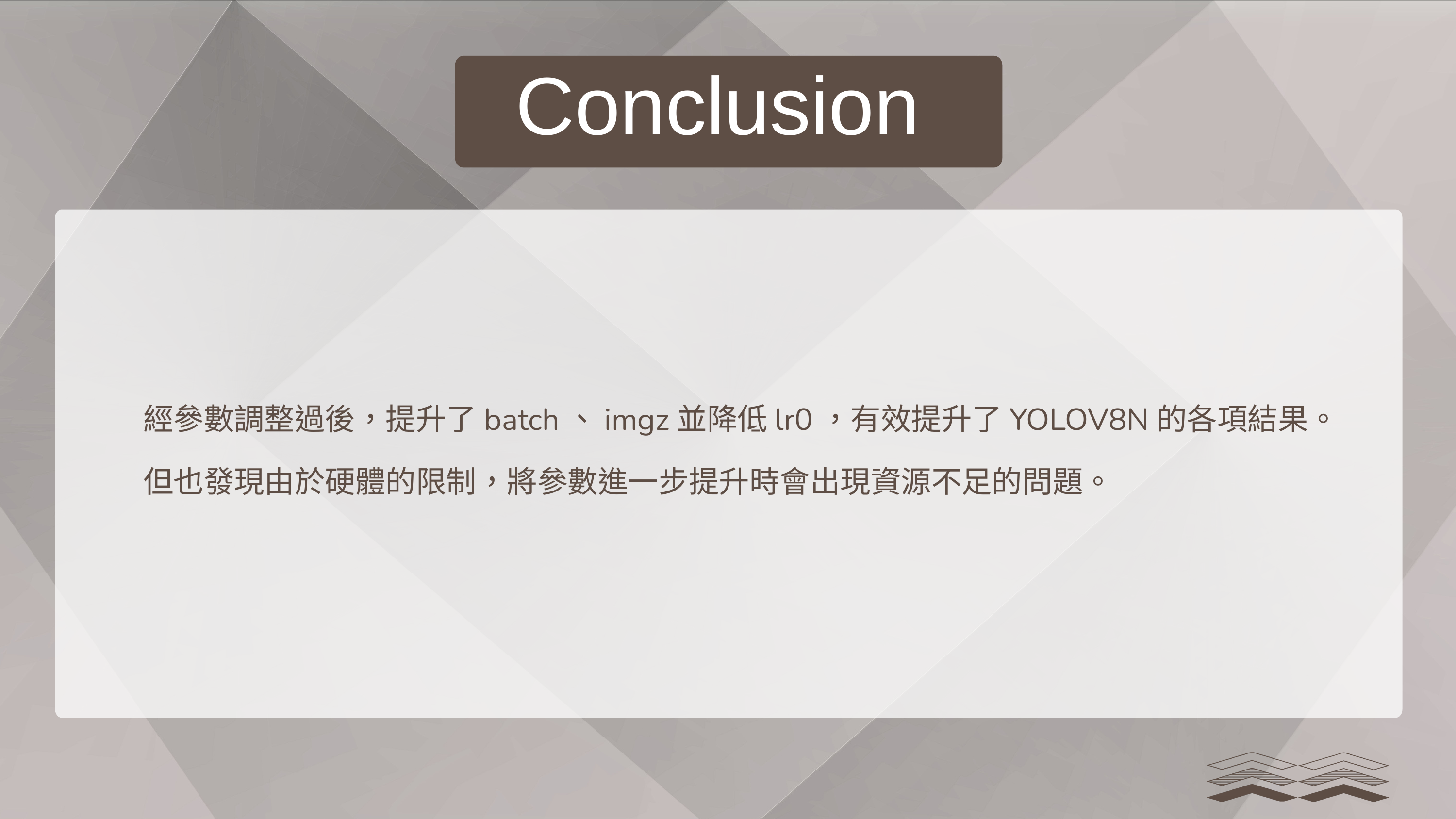

Conclusion

經參數調整過後，提升了batch、imgz並降低lr0，有效提升了YOLOV8N的各項結果。
但也發現由於硬體的限制，將參數進一步提升時會出現資源不足的問題。